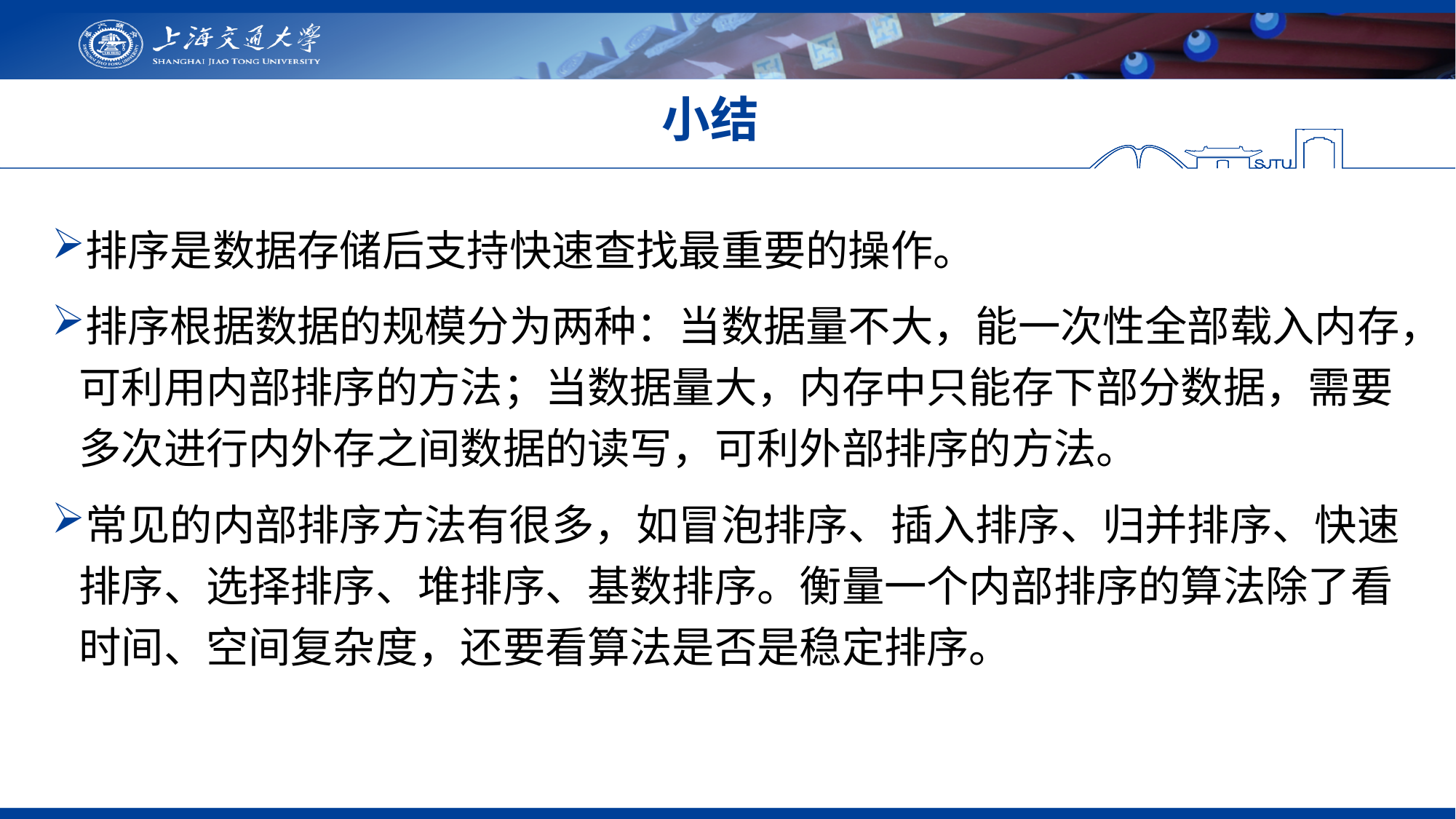

# 小结
排序是数据存储后支持快速查找最重要的操作。
排序根据数据的规模分为两种：当数据量不大，能一次性全部载入内存，可利用内部排序的方法；当数据量大，内存中只能存下部分数据，需要多次进行内外存之间数据的读写，可利外部排序的方法。
常见的内部排序方法有很多，如冒泡排序、插入排序、归并排序、快速排序、选择排序、堆排序、基数排序。衡量一个内部排序的算法除了看时间、空间复杂度，还要看算法是否是稳定排序。